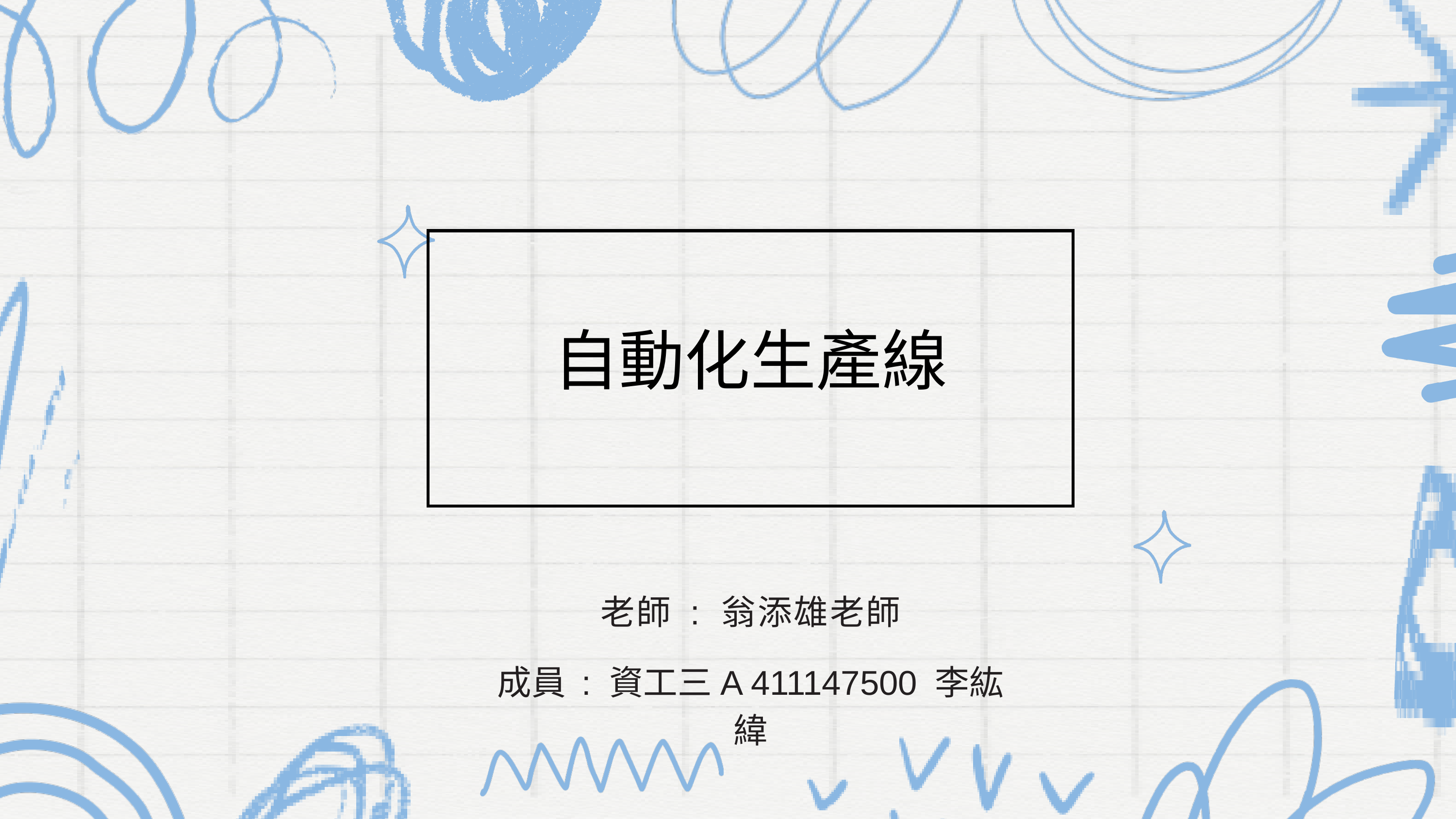

自動化生產線

老師 : 翁添雄老師
成員 : 資工三A 411147500 李紘緯